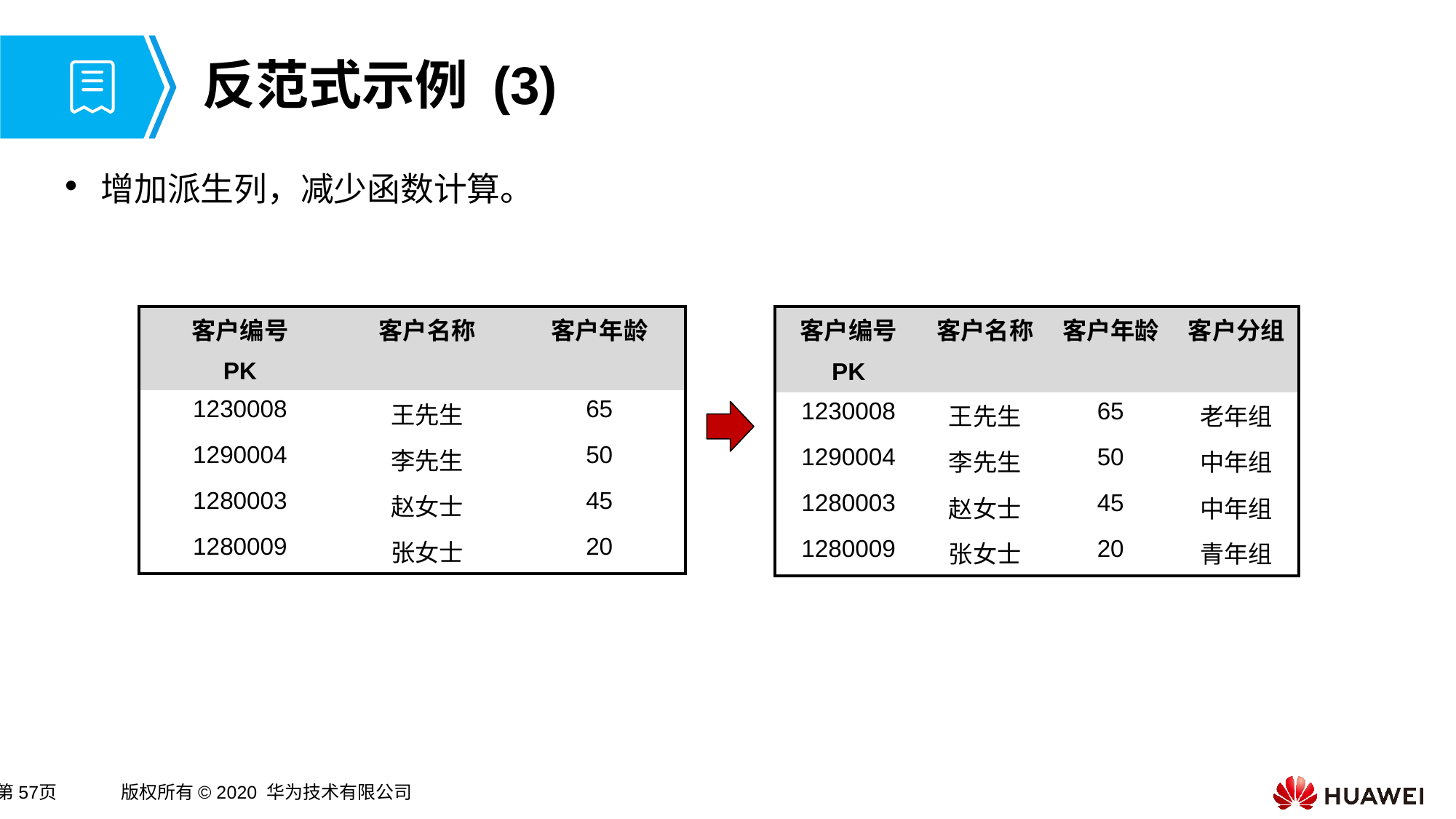

# 反范式示例 (3)
增加派生列，减少函数计算。
| 客户编号 | 客户名称 | 客户年龄 |
| --- | --- | --- |
| PK |  |  |
| 1230008 | 王先生 | 65 |
| 1290004 | 李先生 | 50 |
| 1280003 | 赵女士 | 45 |
| 1280009 | 张女士 | 20 |
| 客户编号 | 客户名称 | 客户年龄 | 客户分组 |
| --- | --- | --- | --- |
| PK |  |  |  |
| 1230008 | 王先生 | 65 | 老年组 |
| 1290004 | 李先生 | 50 | 中年组 |
| 1280003 | 赵女士 | 45 | 中年组 |
| 1280009 | 张女士 | 20 | 青年组 |